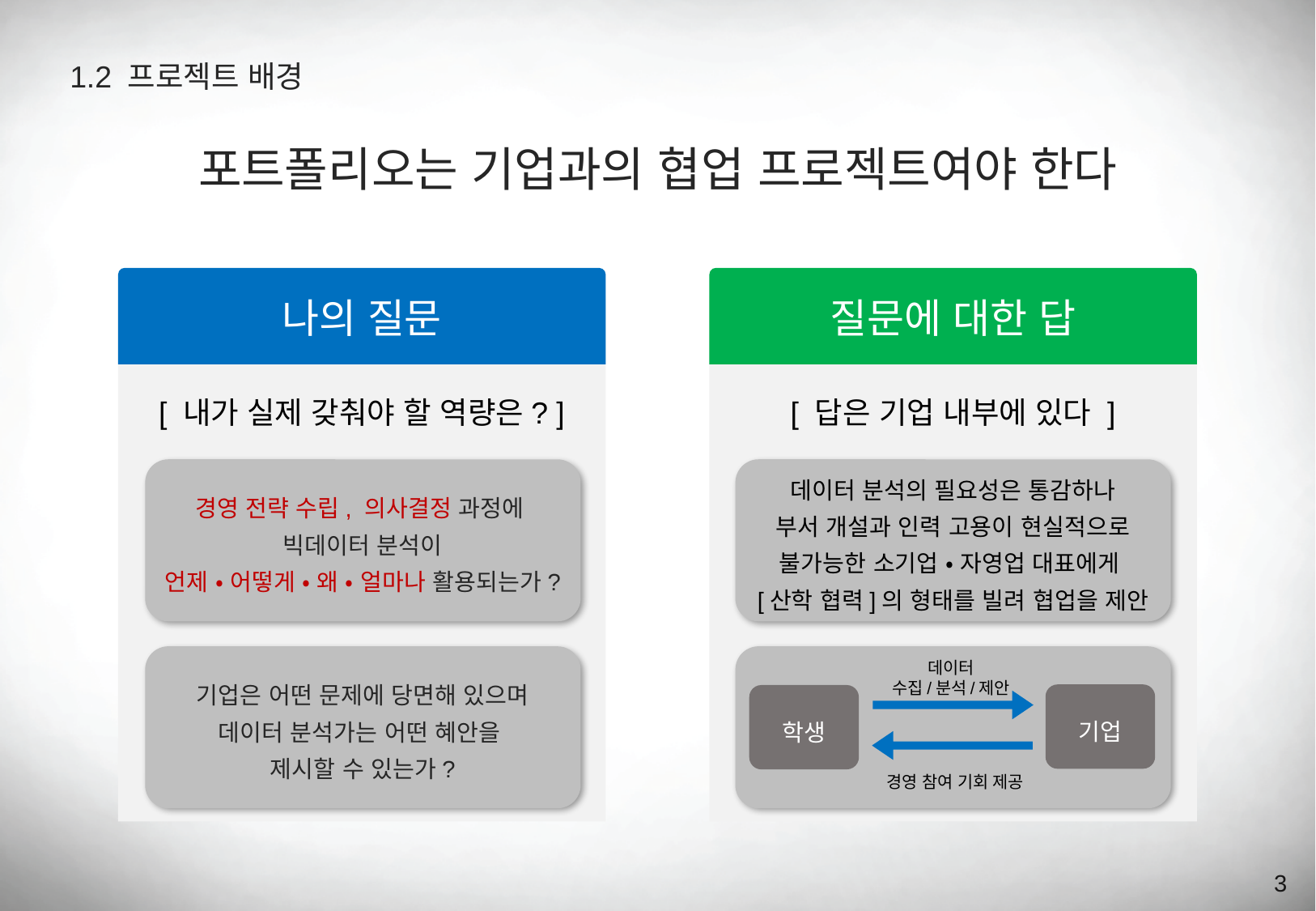

1.2 프로젝트 배경
포트폴리오는 기업과의 협업 프로젝트여야 한다

나의 질문
[ 내가 실제 갖춰야 할 역량은? ]
경영 전략 수립, 의사결정 과정에
빅데이터 분석이
언제 • 어떻게 • 왜 • 얼마나 활용되는가?
기업은 어떤 문제에 당면해 있으며
데이터 분석가는 어떤 혜안을
제시할 수 있는가?

질문에 대한 답
[ 답은 기업 내부에 있다 ]
데이터 분석의 필요성은 통감하나
부서 개설과 인력 고용이 현실적으로
불가능한 소기업 • 자영업 대표에게
[산학 협력]의 형태를 빌려 협업을 제안

데이터
수집/분석/제안
기업
학생

경영 참여 기회 제공
3